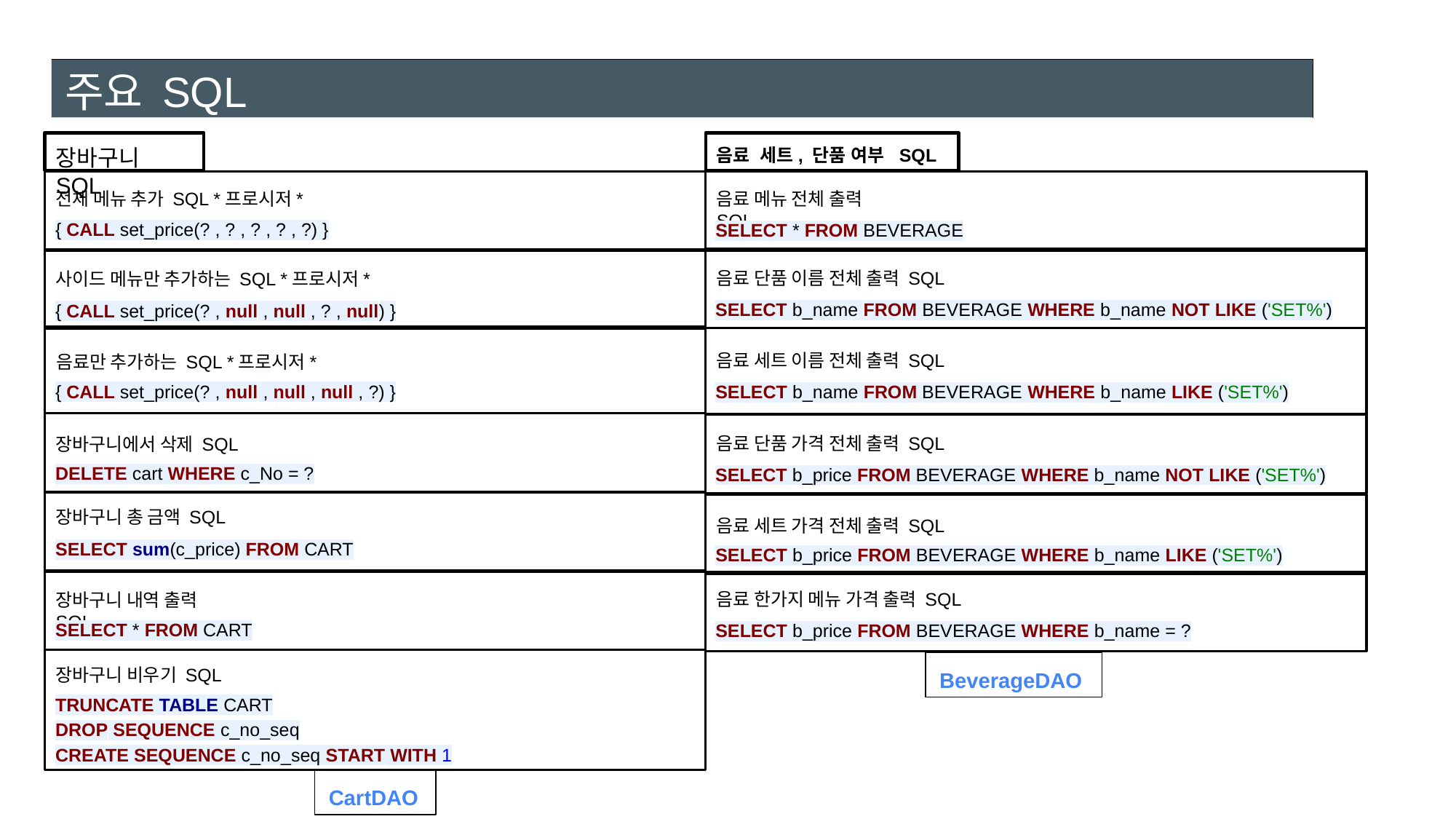

# 주요 SQL
장바구니  SQL
음료  세트, 단품 여부  SQL

전체 메뉴 추가 SQL *프로시저*
음료 메뉴 전체 출력 SQL
{ CALL set_price(? , ? , ? , ? , ?) }

SELECT * FROM BEVERAGE

음료 단품 이름 전체 출력 SQL
사이드 메뉴만 추가하는 SQL *프로시저*
SELECT b_name FROM BEVERAGE WHERE b_name NOT LIKE ('SET%')

{ CALL set_price(? , null , null , ? , null) }

음료 세트 이름 전체 출력 SQL
음료만 추가하는 SQL *프로시저*
{ CALL set_price(? , null , null , null , ?) }

SELECT b_name FROM BEVERAGE WHERE b_name LIKE ('SET%')

음료 단품 가격 전체 출력 SQL
장바구니에서 삭제 SQL
DELETE cart WHERE c_No = ?

SELECT b_price FROM BEVERAGE WHERE b_name NOT LIKE ('SET%')

장바구니 총 금액 SQL
음료 세트 가격 전체 출력 SQL
SELECT sum(c_price) FROM CART

SELECT b_price FROM BEVERAGE WHERE b_name LIKE ('SET%')

음료 한가지 메뉴 가격 출력 SQL
장바구니 내역 출력 SQL
SELECT * FROM CART

SELECT b_price FROM BEVERAGE WHERE b_name = ?

BeverageDAO

장바구니 비우기 SQL
TRUNCATE TABLE CART
DROP SEQUENCE c_no_seq
CREATE SEQUENCE c_no_seq START WITH 1

CartDAO